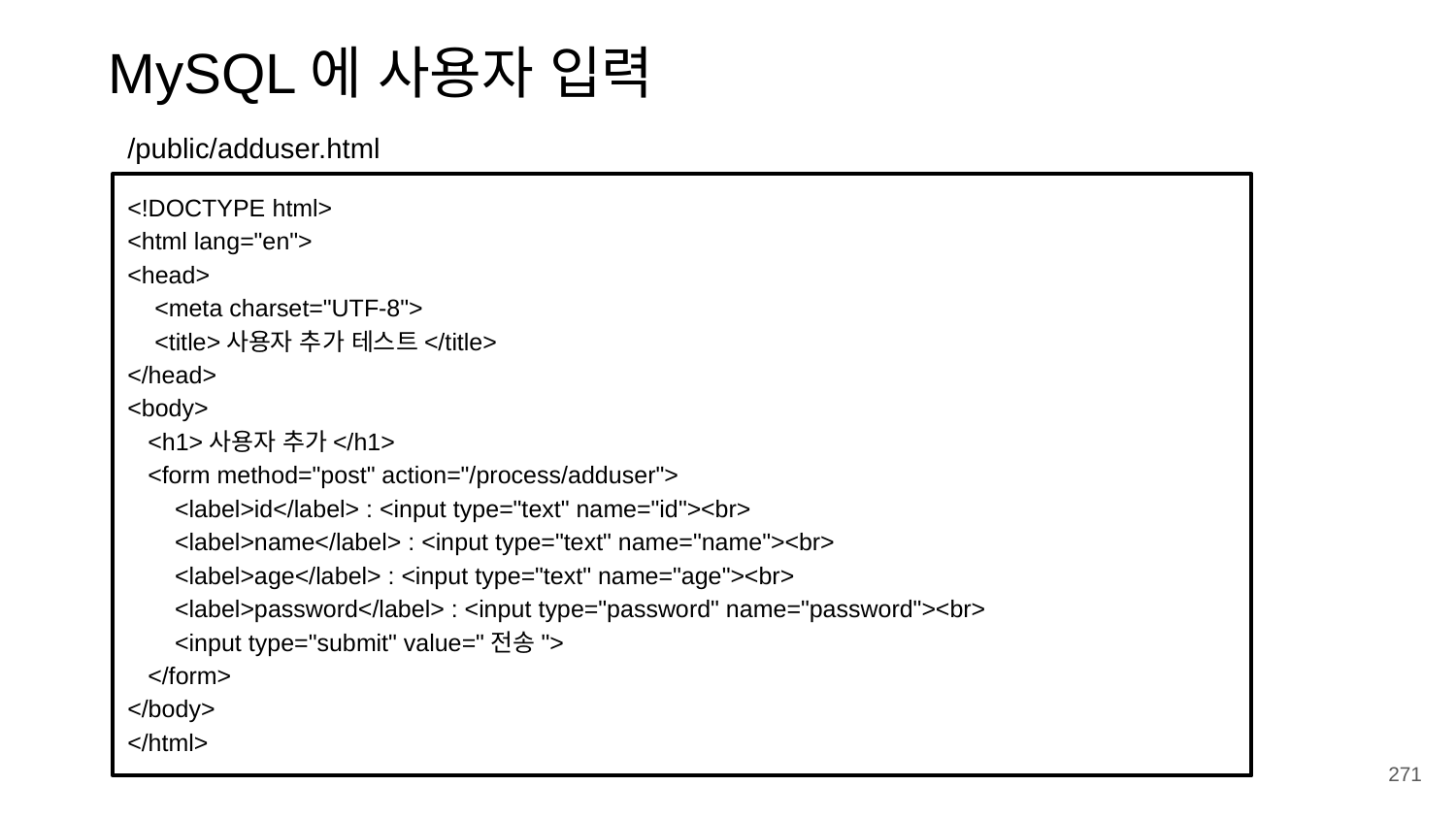

MySQL에 사용자 입력
/public/adduser.html
<!DOCTYPE html>
<html lang="en">
<head>
    <meta charset="UTF-8">
    <title>사용자 추가 테스트</title>
</head>
<body>
   <h1>사용자 추가</h1>
   <form method="post" action="/process/adduser">
       <label>id</label> : <input type="text" name="id"><br>
       <label>name</label> : <input type="text" name="name"><br>
       <label>age</label> : <input type="text" name="age"><br>
       <label>password</label> : <input type="password" name="password"><br>
       <input type="submit" value="전송">
   </form>
</body>
</html>
271